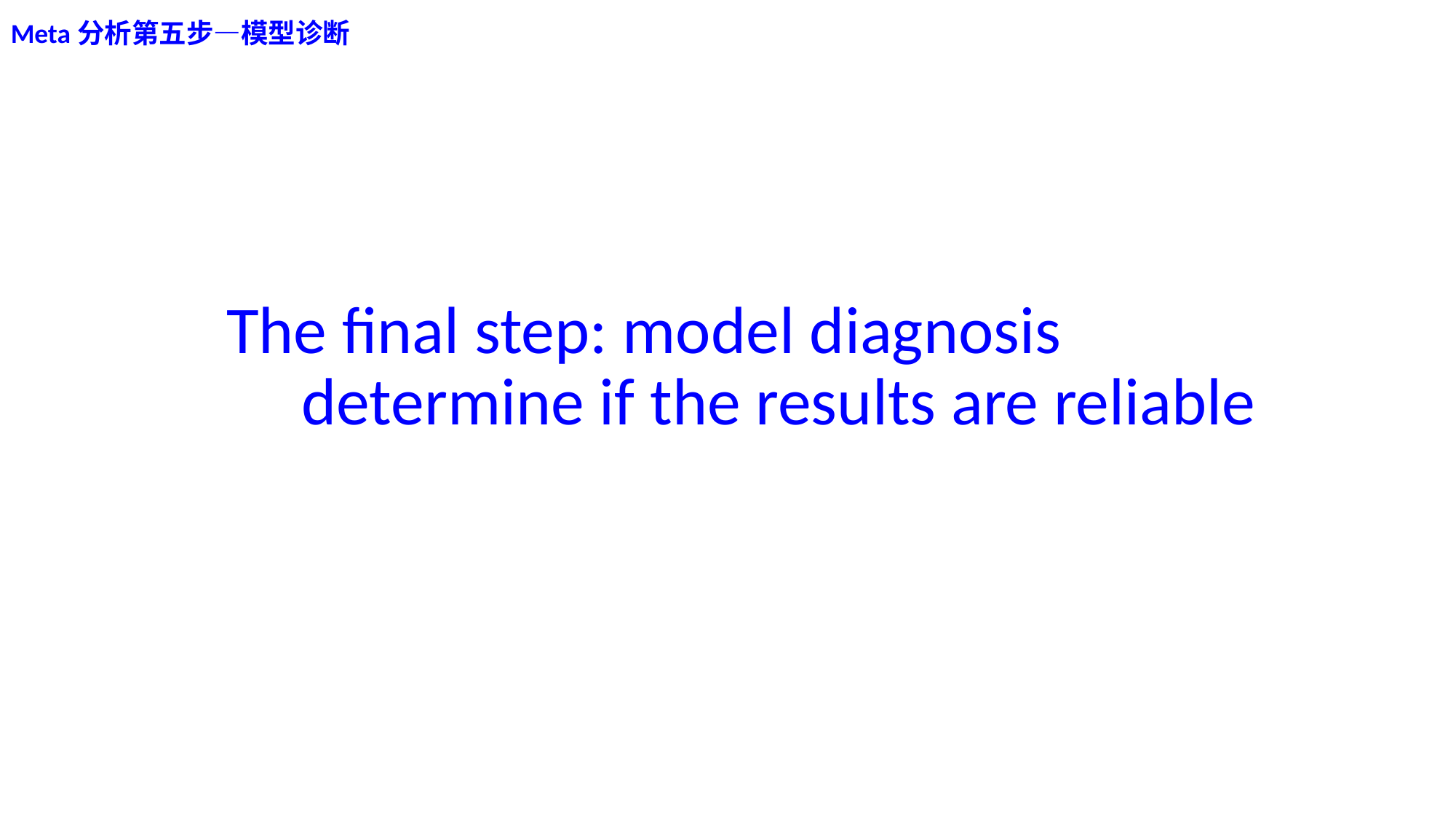

Meta分析第五步—模型诊断
# The final step: model diagnosis determine if the results are reliable